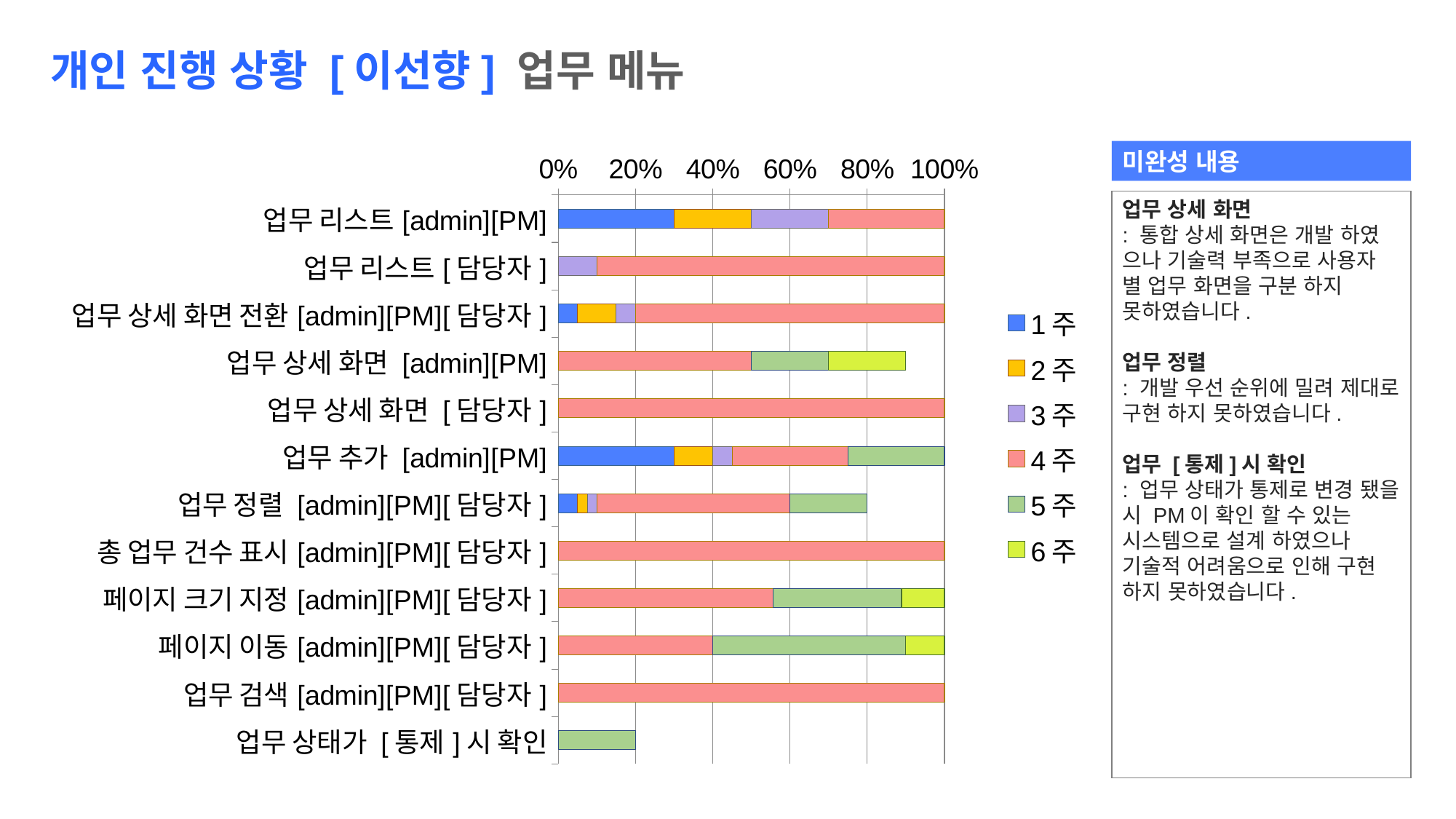

개인 진행 상황 [이선향] 업무 메뉴

### Chart

| Category | 1주 | 2주 | 3주 | 4주 | 5주 | 6주 | 　 |
|---|---|---|---|---|---|---|---|
| 업무 리스트[admin][PM] | 3.0 | 2.0 | 2.0 | 3.0 | None | None | None |
| 업무 리스트[담당자] | None | None | 1.0 | 9.0 | None | None | None |
| 업무 상세 화면 전환[admin][PM][담당자] | 0.5 | 1.0 | 0.5 | 8.0 | None | None | None |
| 업무 상세 화면 [admin][PM] | None | None | None | 5.0 | 2.0 | 2.0 | 1.0 |
| 업무 상세 화면 [담당자] | None | None | None | 10.0 | None | None | None |
| 업무 추가 [admin][PM] | 3.0 | 1.0 | 0.5 | 3.0 | 2.5 | None | None |
| 업무 정렬 [admin][PM][담당자] | 0.5 | 0.25 | 0.25 | 5.0 | 2.0 | 0.0 | 2.0 |
| 총 업무 건수 표시[admin][PM][담당자] | None | None | None | 10.0 | None | None | None |
| 페이지 크기 지정[admin][PM][담당자] | None | None | None | 5.0 | 3.0 | 1.0 | None |
| 페이지 이동[admin][PM][담당자] | None | None | None | 4.0 | 5.0 | 1.0 | None |
| 업무 검색[admin][PM][담당자] | None | None | None | 10.0 | None | None | None |
| 업무 상태가 [통제]시 확인 | None | None | None | None | 2.0 | 0.0 | 8.0 |
미완성 내용
업무 상세 화면
: 통합 상세 화면은 개발 하였 으나 기술력 부족으로 사용자 별 업무 화면을 구분 하지 못하였습니다.

업무 정렬
: 개발 우선 순위에 밀려 제대로 구현 하지 못하였습니다.

업무 [통제]시 확인
: 업무 상태가 통제로 변경 됐을 시 PM이 확인 할 수 있는 시스템으로 설계 하였으나 기술적 어려움으로 인해 구현 하지 못하였습니다.